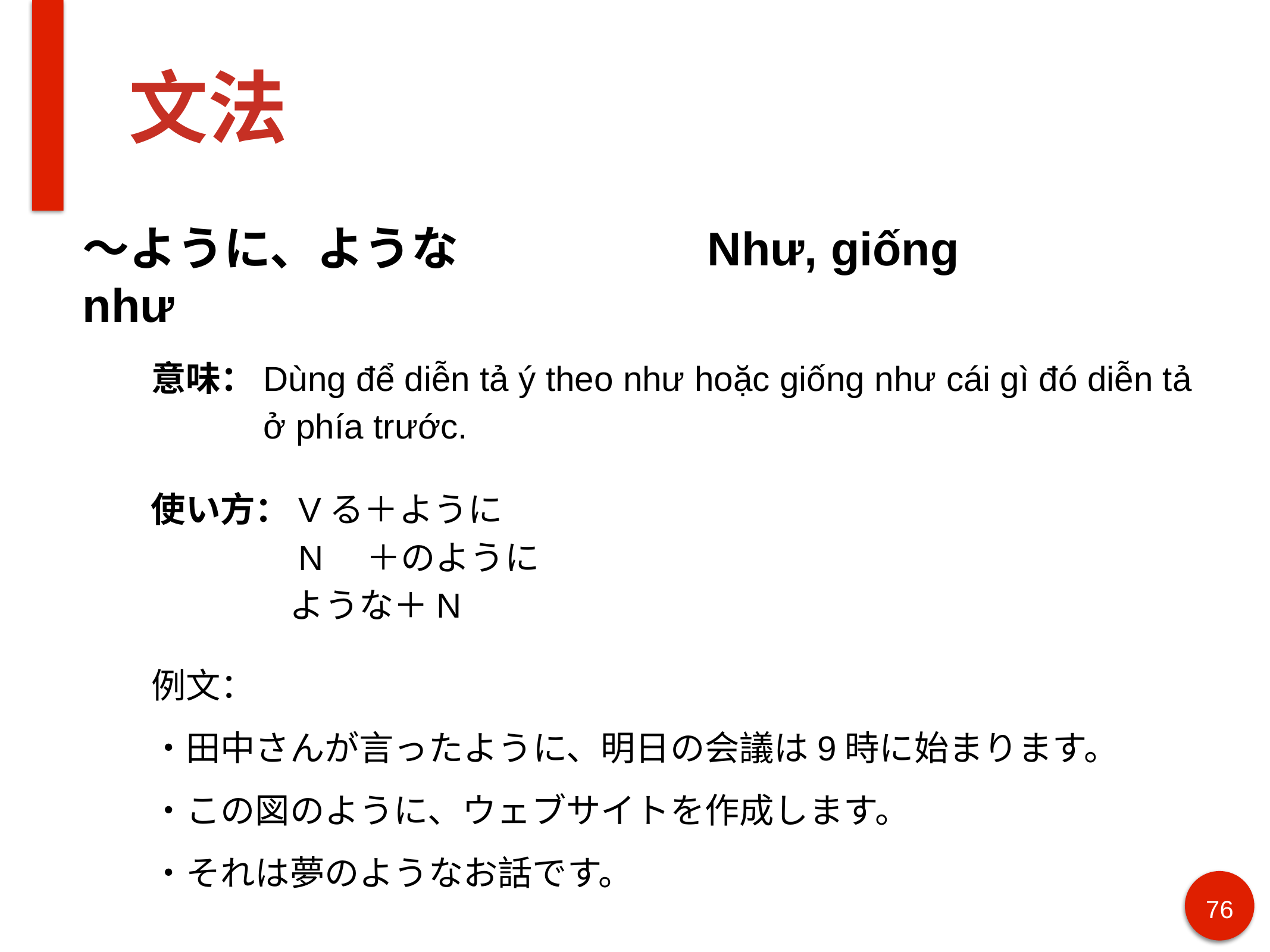

# 文法
〜ように、ような 			Như, giống như

意味：Dùng để diễn tả ý theo như hoặc giống như cái gì đó diễn tả
　　　ở phía trước.
使い方：Vる＋ように
　　　　N　＋のように
　　　　ような＋N
例文：
・田中さんが言ったように、明日の会議は9時に始まります。
・この図のように、ウェブサイトを作成します。
・それは夢のようなお話です。
76